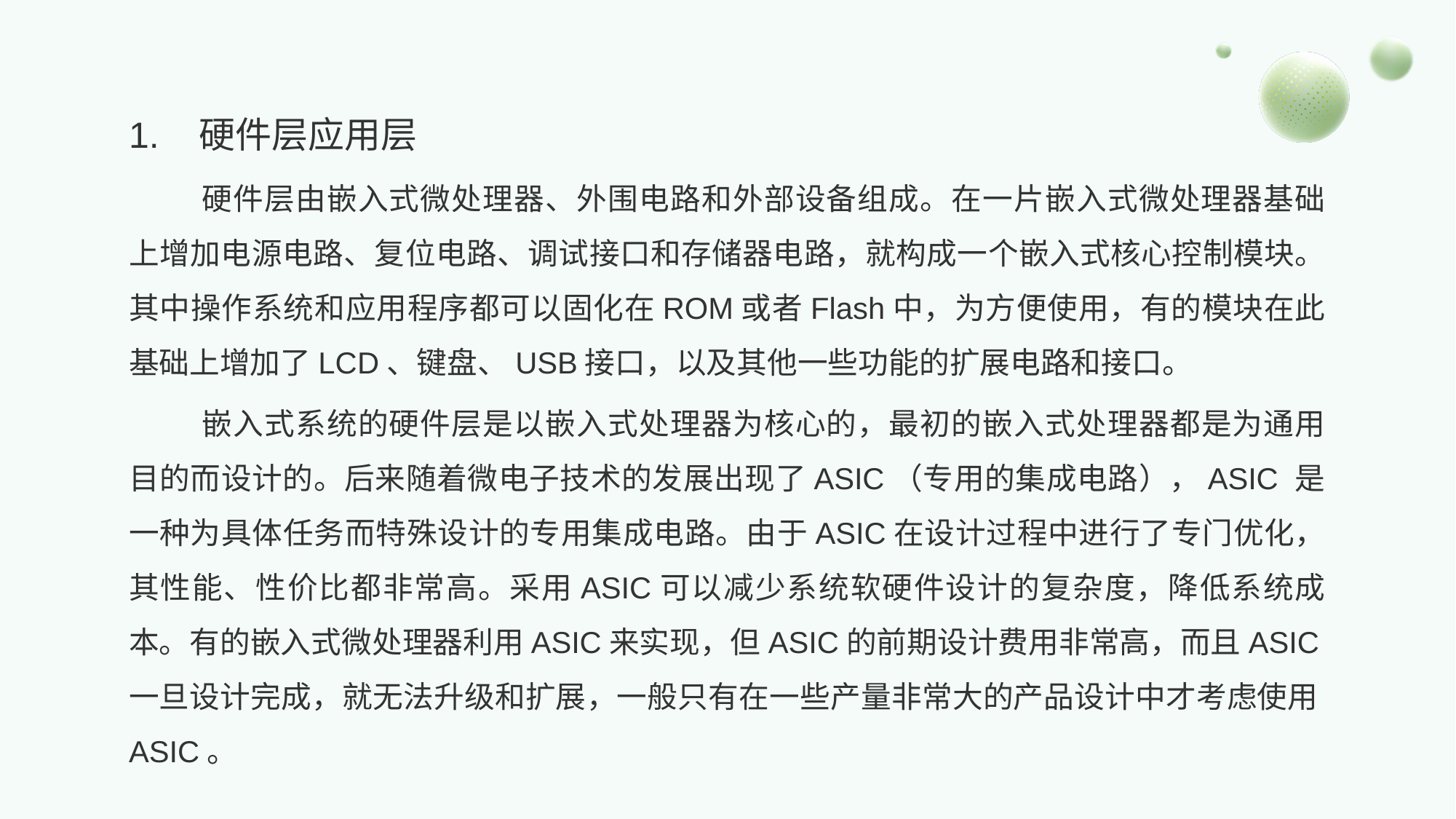

1.	  硬件层应用层
硬件层由嵌入式微处理器、外围电路和外部设备组成。在一片嵌入式微处理器基础上增加电源电路、复位电路、调试接口和存储器电路，就构成一个嵌入式核心控制模块。其中操作系统和应用程序都可以固化在ROM或者Flash中，为方便使用，有的模块在此基础上增加了LCD、键盘、USB接口，以及其他一些功能的扩展电路和接口。
嵌入式系统的硬件层是以嵌入式处理器为核心的，最初的嵌入式处理器都是为通用目的而设计的。后来随着微电子技术的发展出现了ASIC（专用的集成电路），ASIC 是一种为具体任务而特殊设计的专用集成电路。由于ASIC在设计过程中进行了专门优化，其性能、性价比都非常高。采用ASIC可以减少系统软硬件设计的复杂度，降低系统成本。有的嵌入式微处理器利用ASIC来实现，但ASIC的前期设计费用非常高，而且ASIC一旦设计完成，就无法升级和扩展，一般只有在一些产量非常大的产品设计中才考虑使用ASIC。